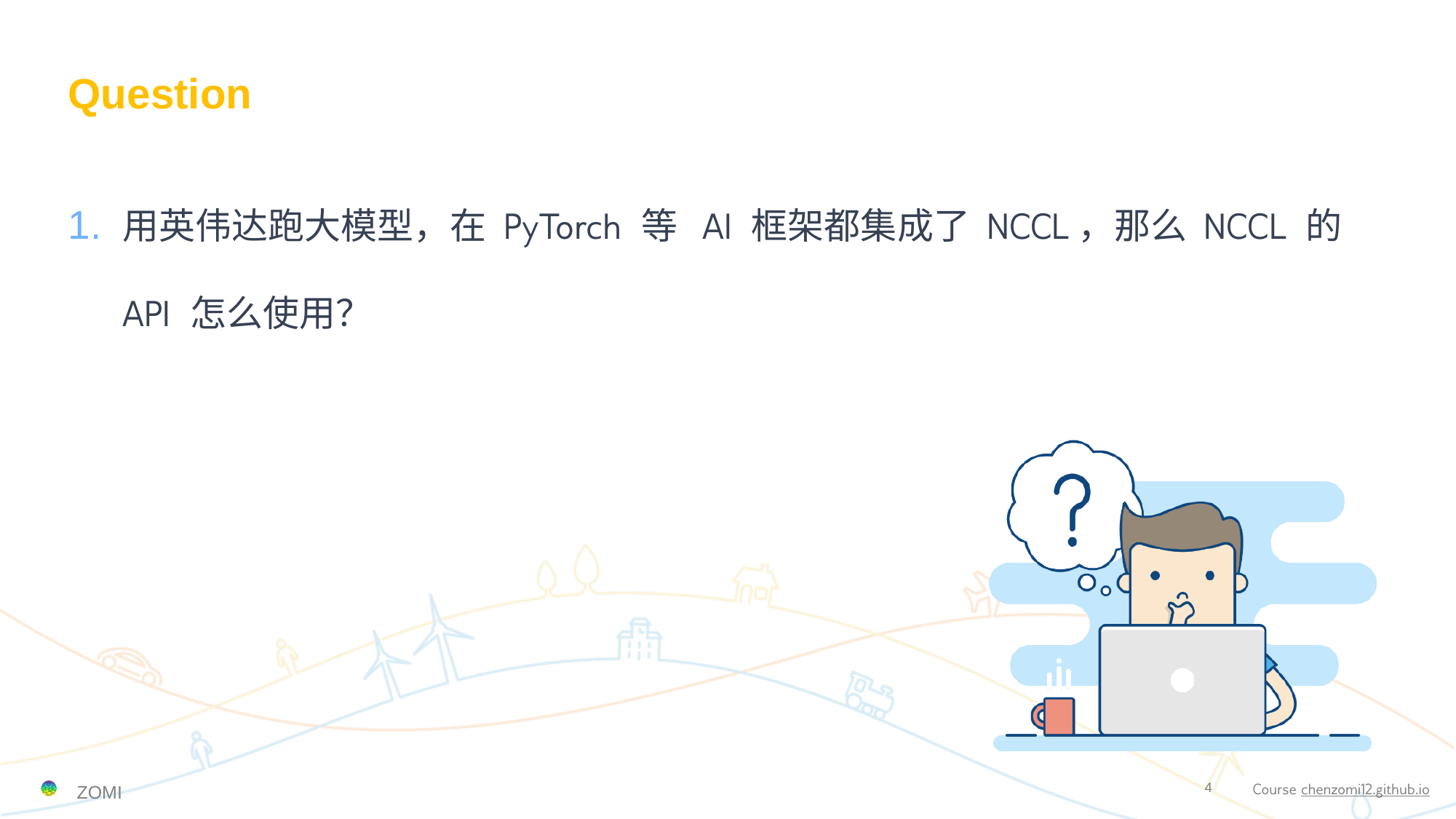

# Question
用英伟达跑大模型，在 PyTorch 等  AI 框架都集成了 NCCL，那么 NCCL 的 API 怎么使用？